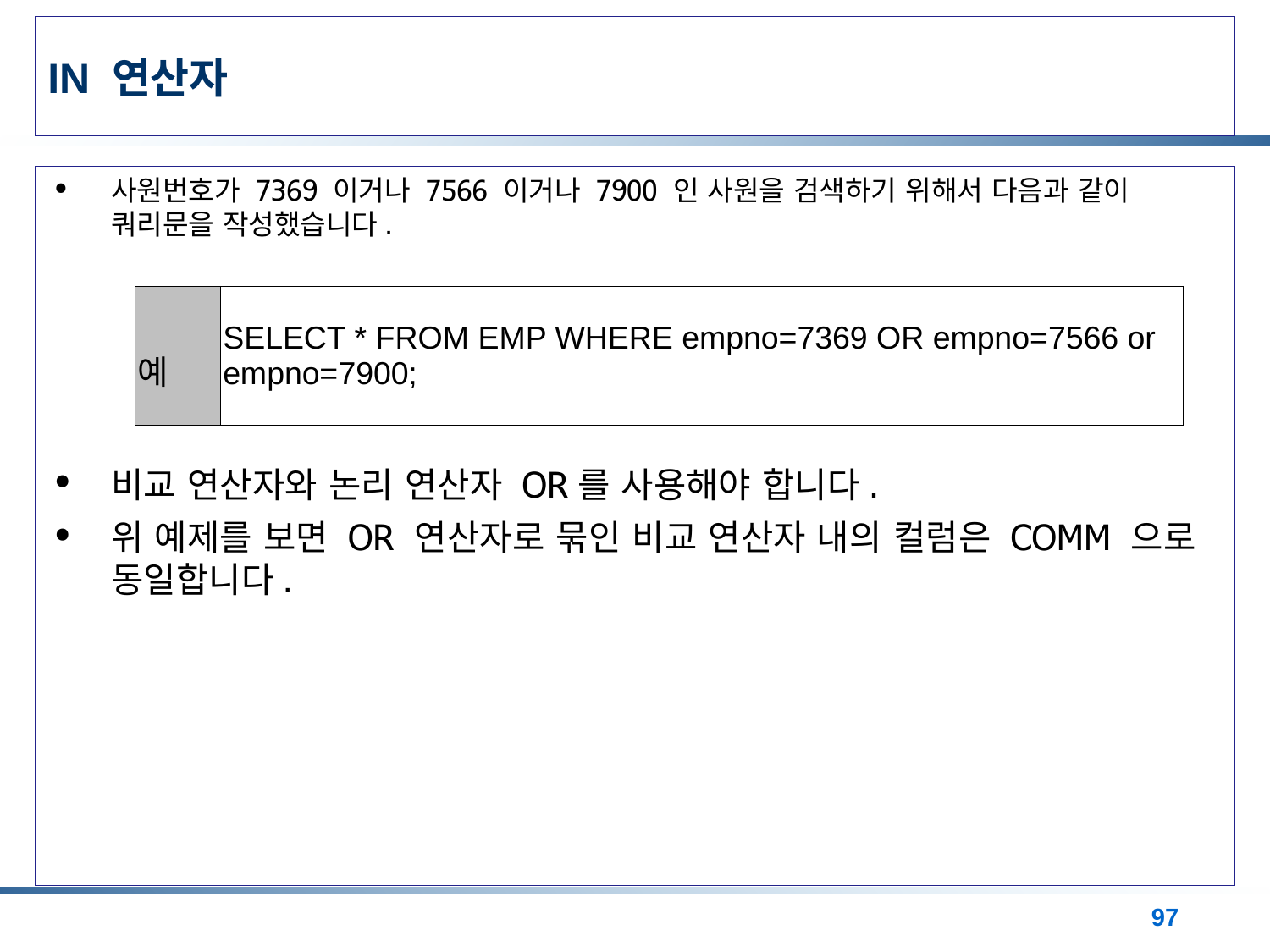

# IN 연산자
사원번호가 7369 이거나 7566 이거나 7900 인 사원을 검색하기 위해서 다음과 같이 쿼리문을 작성했습니다.

비교 연산자와 논리 연산자 OR를 사용해야 합니다.
위 예제를 보면 OR 연산자로 묶인 비교 연산자 내의 컬럼은 COMM 으로 동일합니다.
| 예 | SELECT \* FROM EMP WHERE empno=7369 OR empno=7566 or empno=7900; |
| --- | --- |